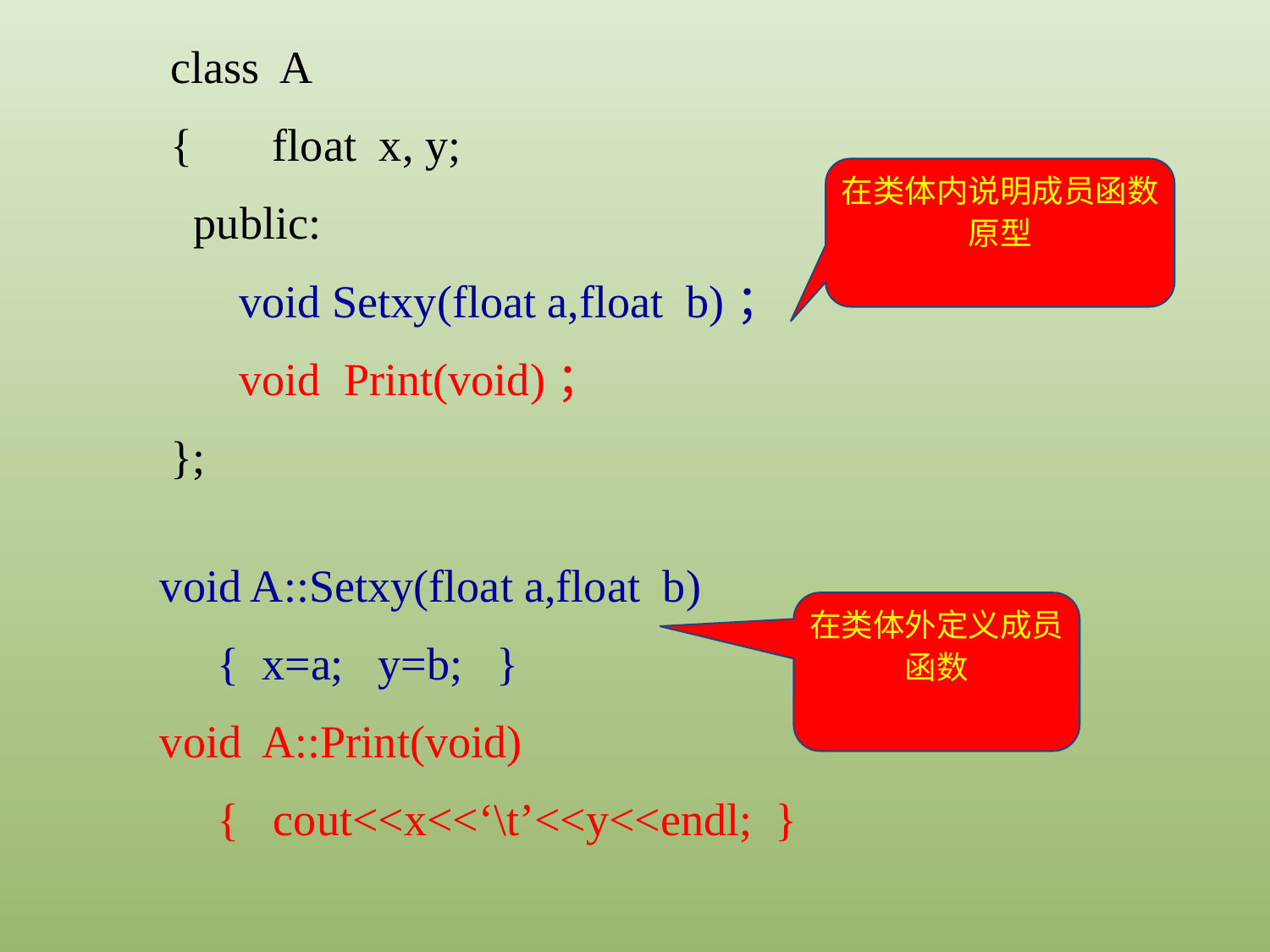

class  A
{       float  x, y;
  public:
      void Setxy(float a,float  b)；
      void  Print(void)；
};
在类体内说明成员函数原型
void A::Setxy(float a,float  b)
     {  x=a;   y=b;   }
void  A::Print(void)
     {   cout<<x<<‘\t’<<y<<endl;  }
在类体外定义成员函数
605